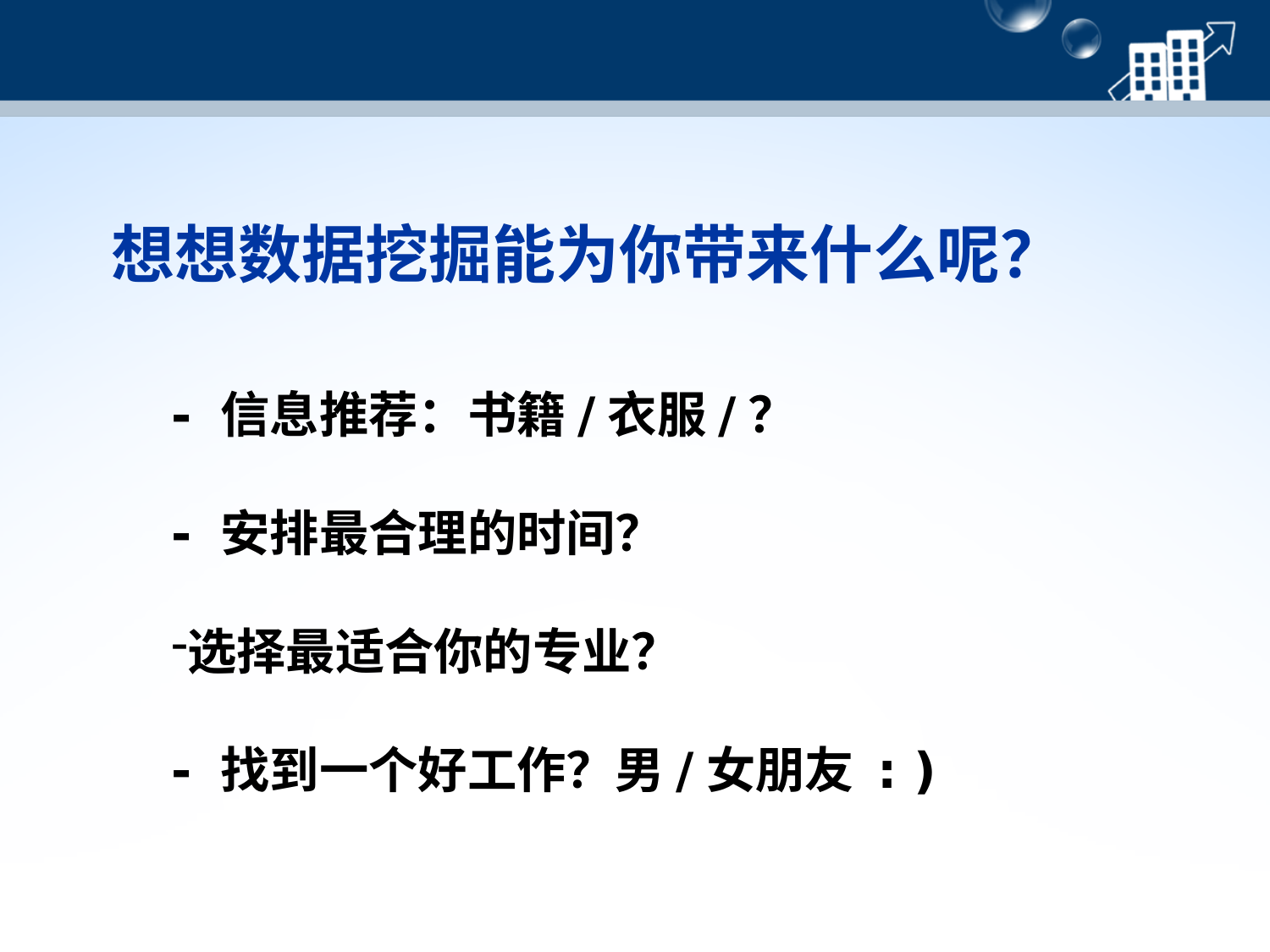

想想数据挖掘能为你带来什么呢？
- 信息推荐：书籍/衣服/？

- 安排最合理的时间？

选择最适合你的专业？

- 找到一个好工作？男/女朋友 : )